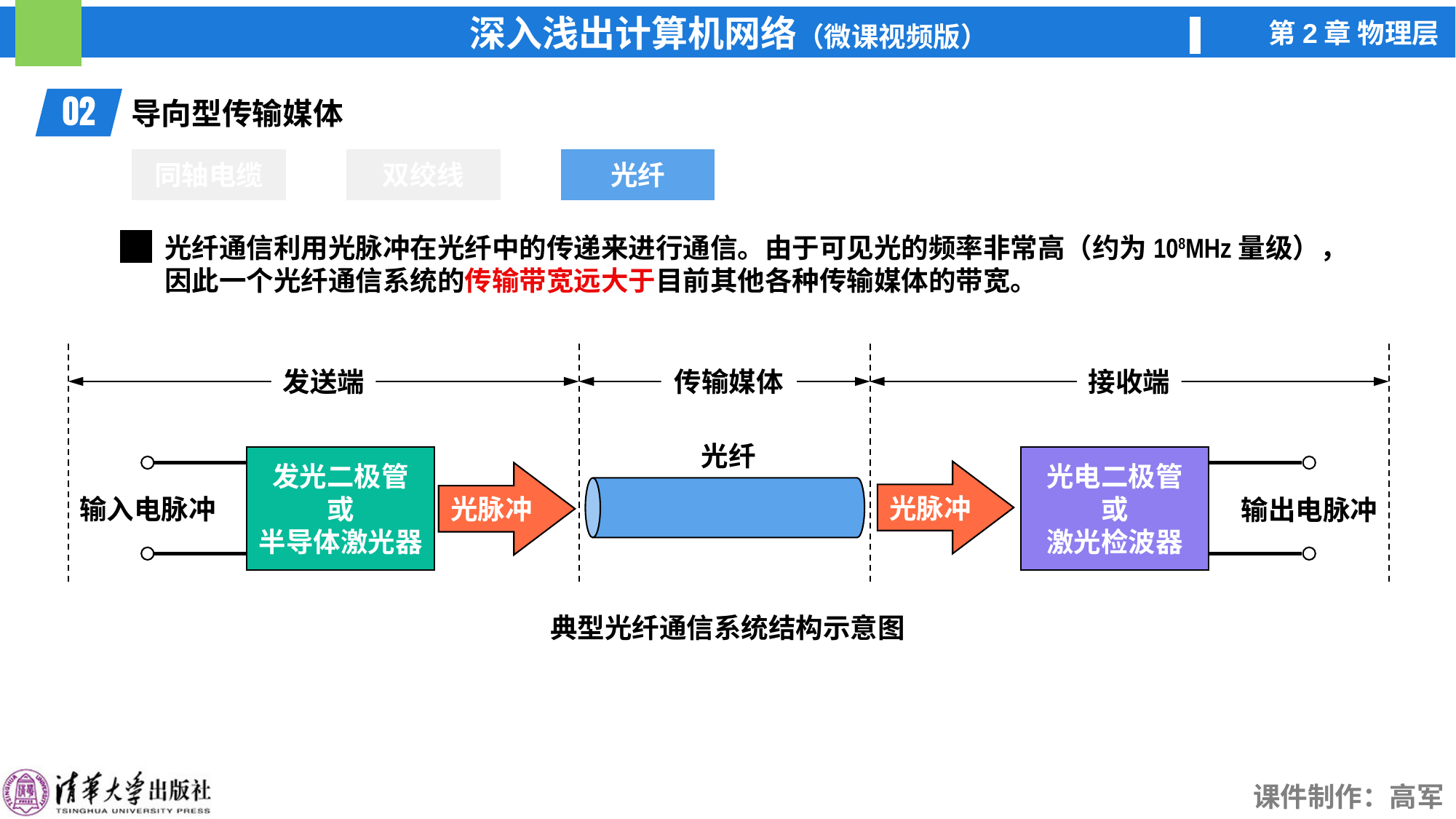

02
导向型传输媒体
同轴电缆
双绞线
光纤
光纤
光纤通信利用光脉冲在光纤中的传递来进行通信。由于可见光的频率非常高（约为108MHz量级），因此一个光纤通信系统的传输带宽远大于目前其他各种传输媒体的带宽。

发送端
传输媒体
接收端

光纤
发光二极管
或
半导体激光器
光电二极管
或
激光检波器

光脉冲
光脉冲
输入电脉冲
输出电脉冲

典型光纤通信系统结构示意图